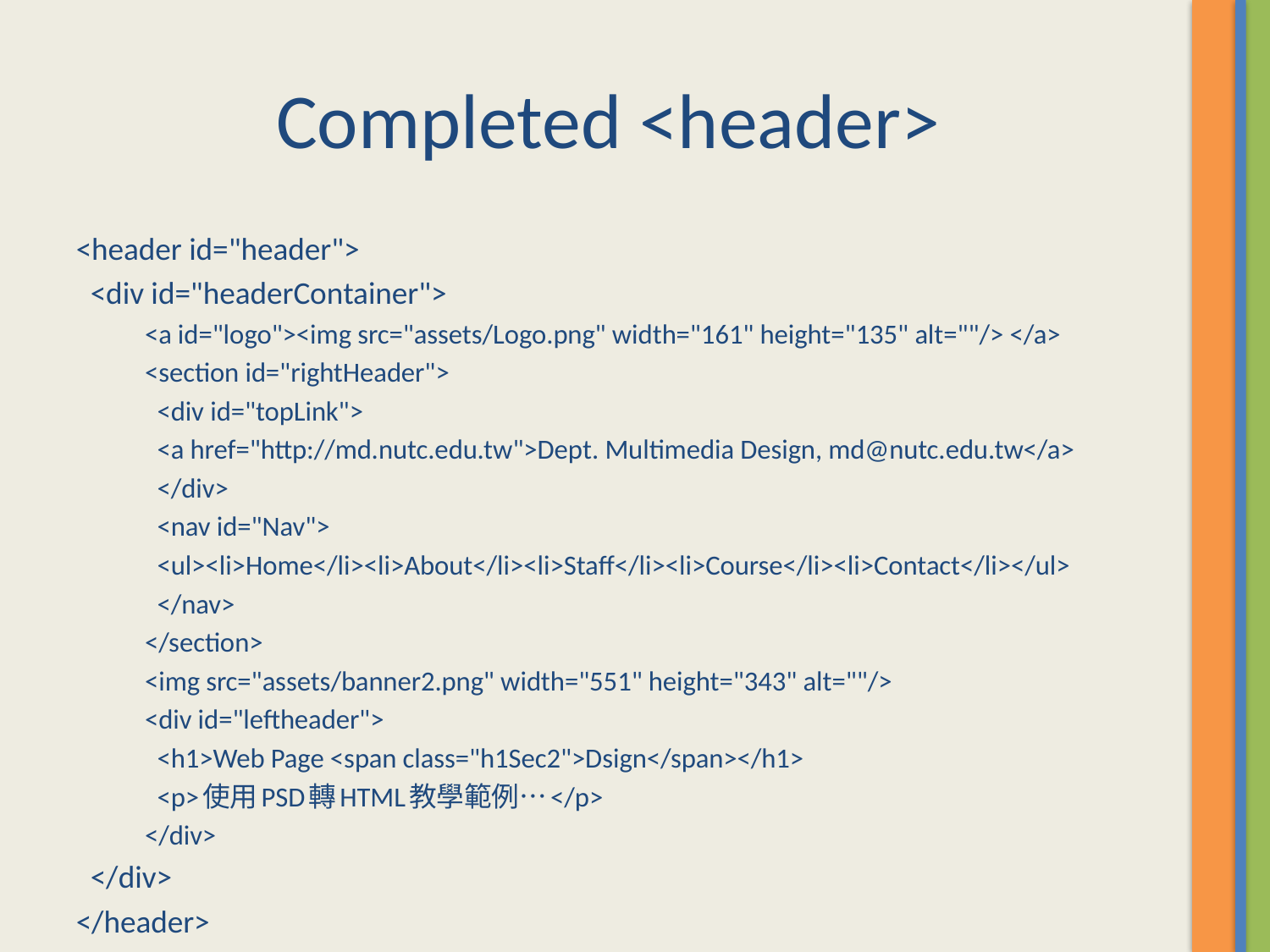

# Completed <header>
<header id="header">
  <div id="headerContainer">
  <a id="logo"><img src="assets/Logo.png" width="161" height="135" alt=""/> </a>
  <section id="rightHeader">
    <div id="topLink">
    <a href="http://md.nutc.edu.tw">Dept. Multimedia Design, md@nutc.edu.tw</a>
    </div>
    <nav id="Nav">
    <ul><li>Home</li><li>About</li><li>Staff</li><li>Course</li><li>Contact</li></ul>
    </nav>
  </section>
  <img src="assets/banner2.png" width="551" height="343" alt=""/>
  <div id="leftheader">
    <h1>Web Page <span class="h1Sec2">Dsign</span></h1>
    <p>使用PSD轉HTML教學範例…</p>
  </div>
  </div>
</header>